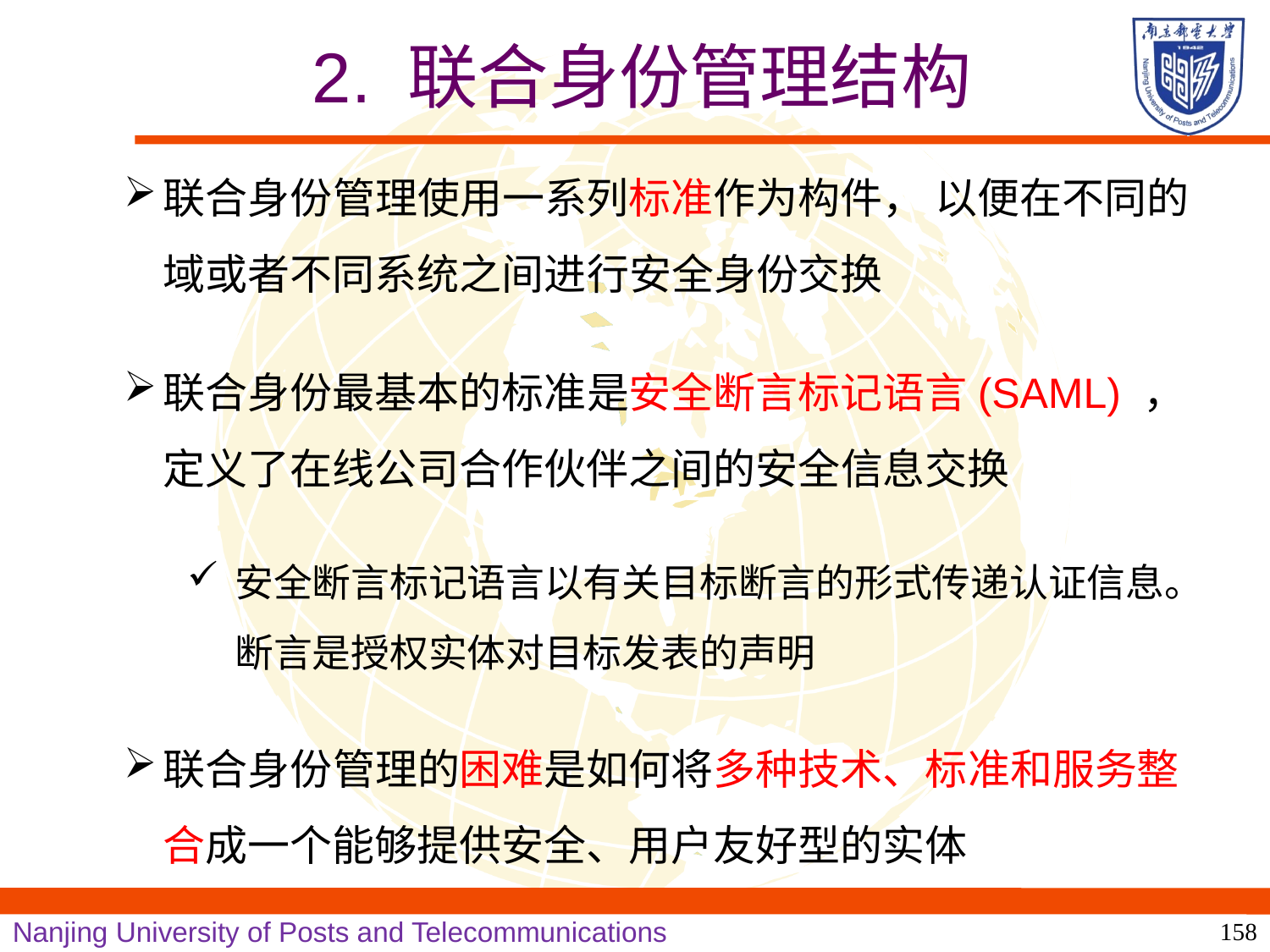

# 2. 联合身份管理结构
联合身份管理使用一系列标准作为构件， 以便在不同的域或者不同系统之间进行安全身份交换
联合身份最基本的标准是安全断言标记语言(SAML) ，定义了在线公司合作伙伴之间的安全信息交换
安全断言标记语言以有关目标断言的形式传递认证信息。断言是授权实体对目标发表的声明
联合身份管理的困难是如何将多种技术、标准和服务整合成一个能够提供安全、用户友好型的实体
158